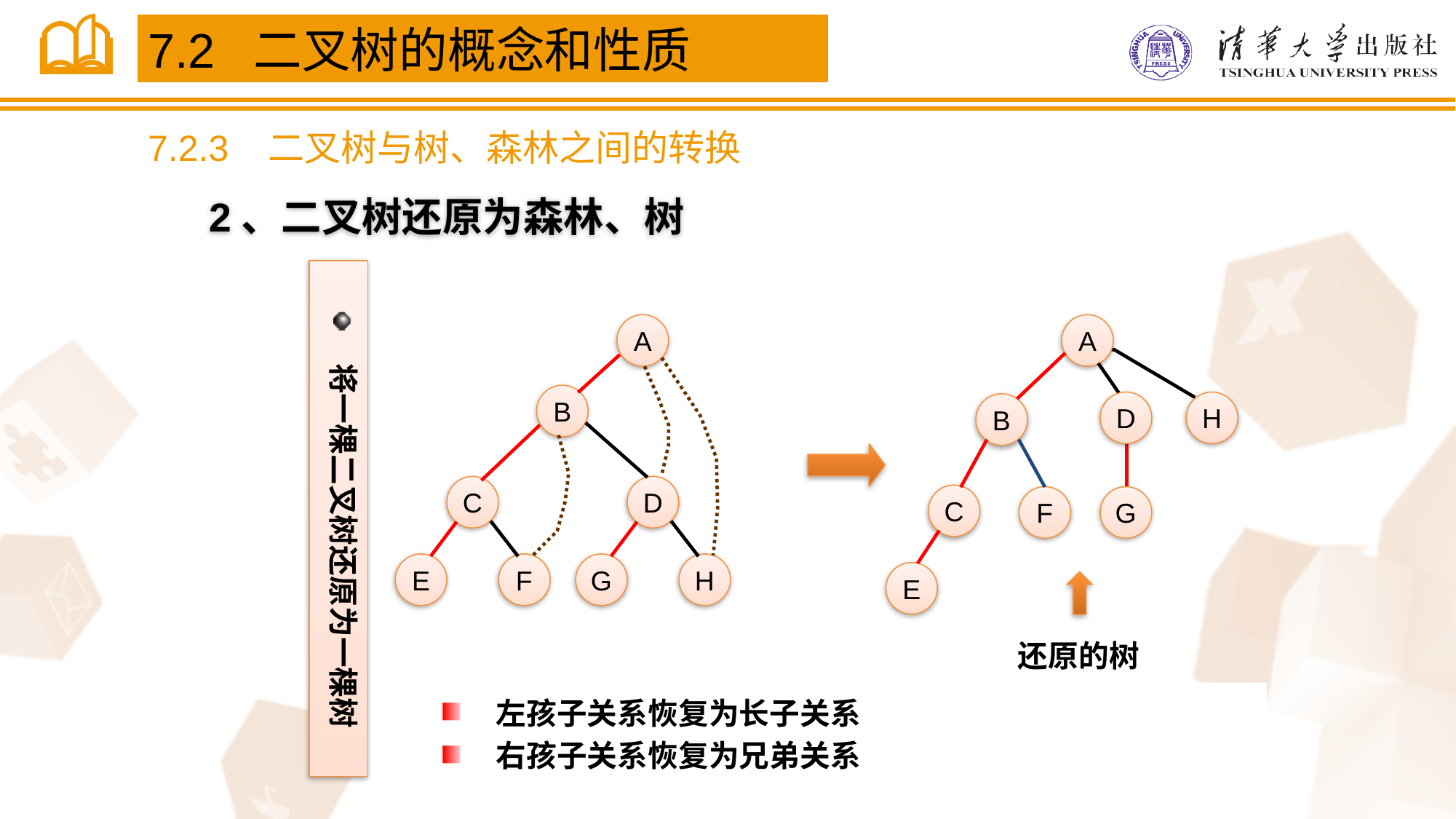

7.2  二叉树的概念和性质

7.2.3   二叉树与树、森林之间的转换
 2、二叉树还原为森林、树
将一棵二叉树还原为一棵树
A
A

D
H
B

C
F
G

E

B

C
D

E
F
G
H

还原的树
左孩子关系恢复为长子关系
右孩子关系恢复为兄弟关系